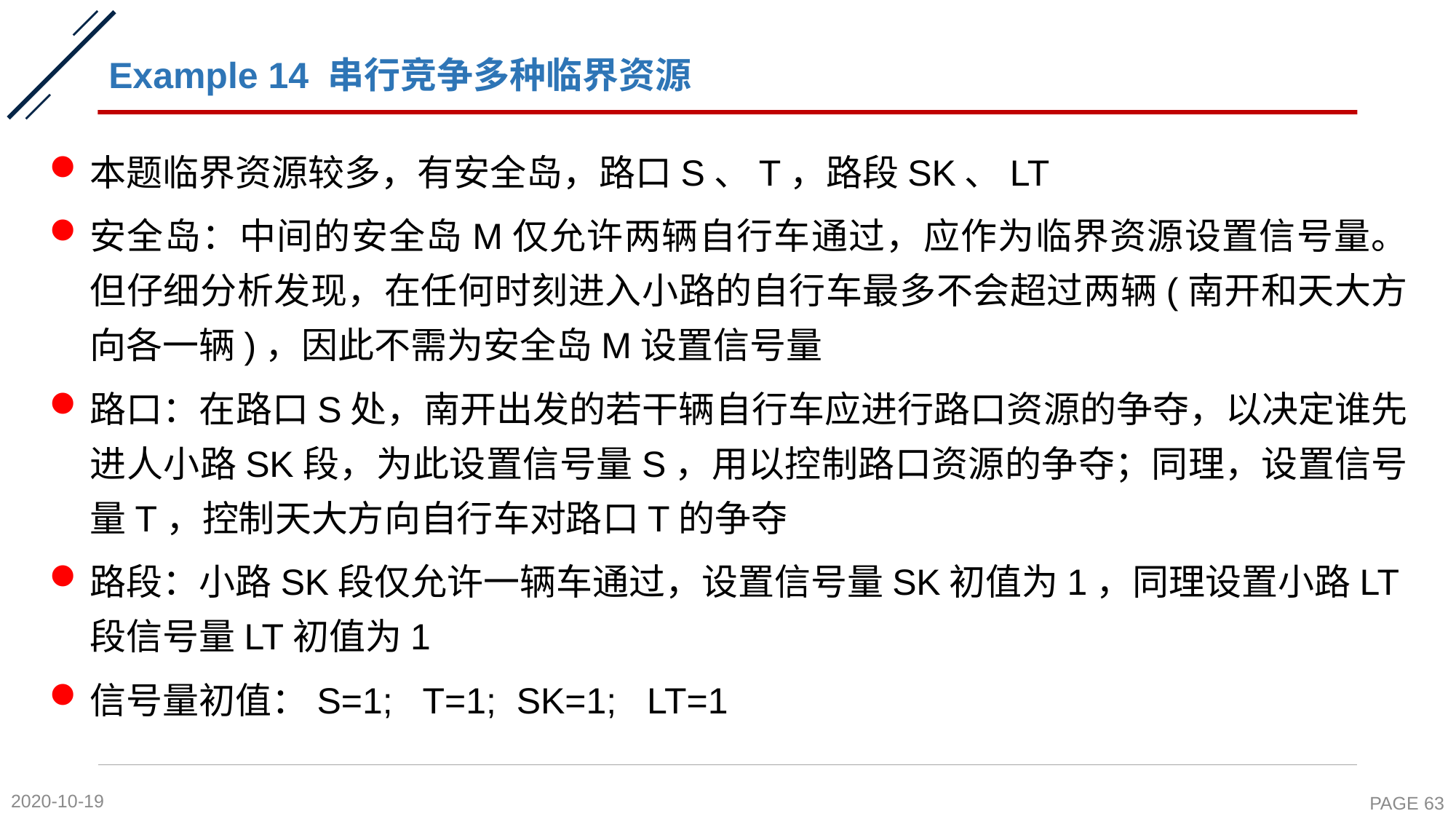

# Example 14 串行竞争多种临界资源
本题临界资源较多，有安全岛，路口S、T，路段SK、LT
安全岛：中间的安全岛M仅允许两辆自行车通过，应作为临界资源设置信号量。但仔细分析发现，在任何时刻进入小路的自行车最多不会超过两辆(南开和天大方向各一辆)，因此不需为安全岛M设置信号量
路口：在路口S处，南开出发的若干辆自行车应进行路口资源的争夺，以决定谁先进人小路SK段，为此设置信号量S，用以控制路口资源的争夺；同理，设置信号量T，控制天大方向自行车对路口T的争夺
路段：小路SK段仅允许一辆车通过，设置信号量SK初值为1，同理设置小路LT段信号量LT初值为1
信号量初值：S=1;   T=1;  SK=1;   LT=1

2020-10-19
PAGE 63